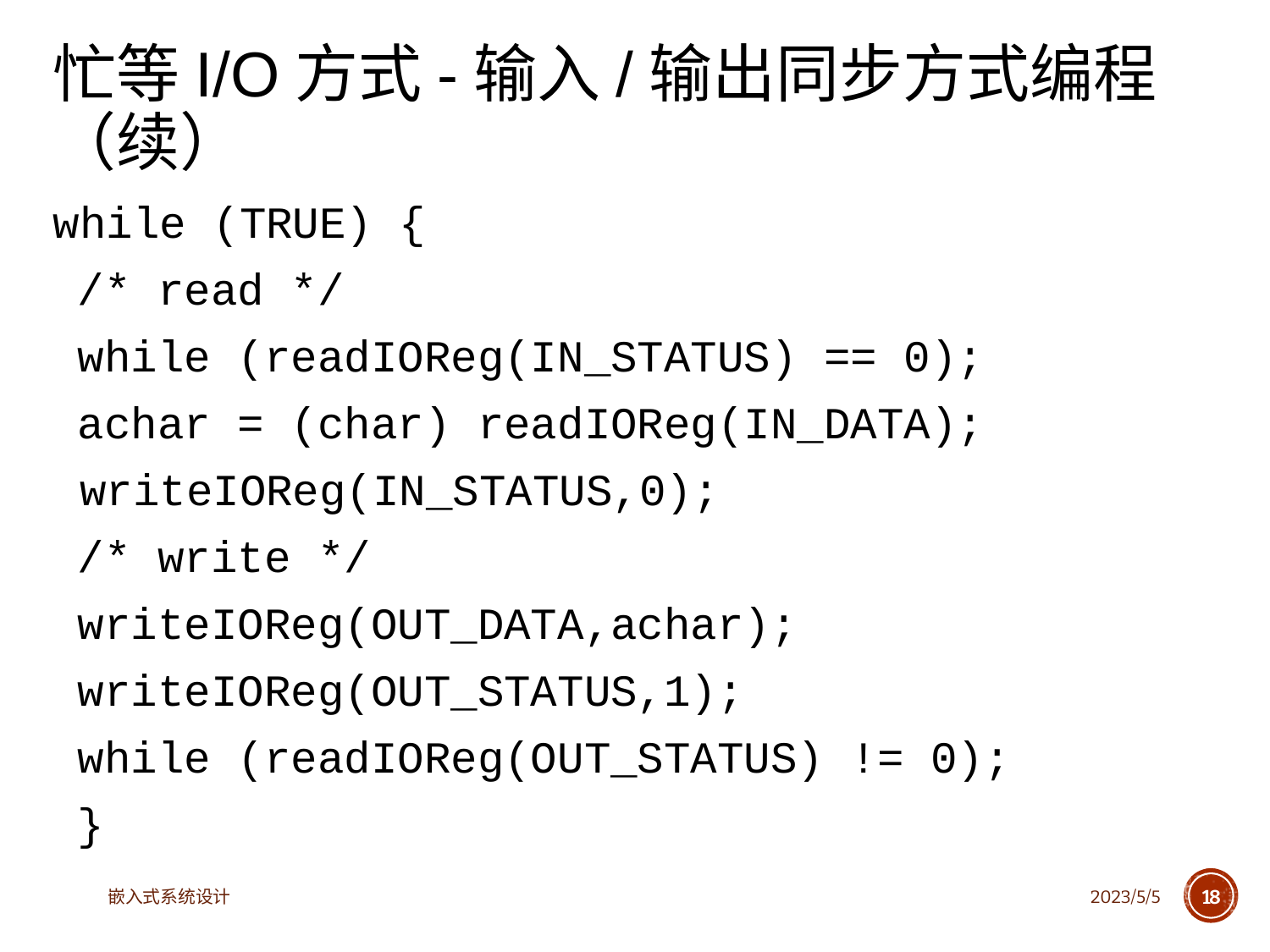

# 忙等I/O方式-输入/输出同步方式编程（续）
while (TRUE) {
	/* read */
	while (readIOReg(IN_STATUS) == 0);
	achar = (char) readIOReg(IN_DATA);
 writeIOReg(IN_STATUS,0);
	/* write */
	writeIOReg(OUT_DATA,achar);
	writeIOReg(OUT_STATUS,1);
	while (readIOReg(OUT_STATUS) != 0);
	}
嵌入式系统设计
2023/5/5
18